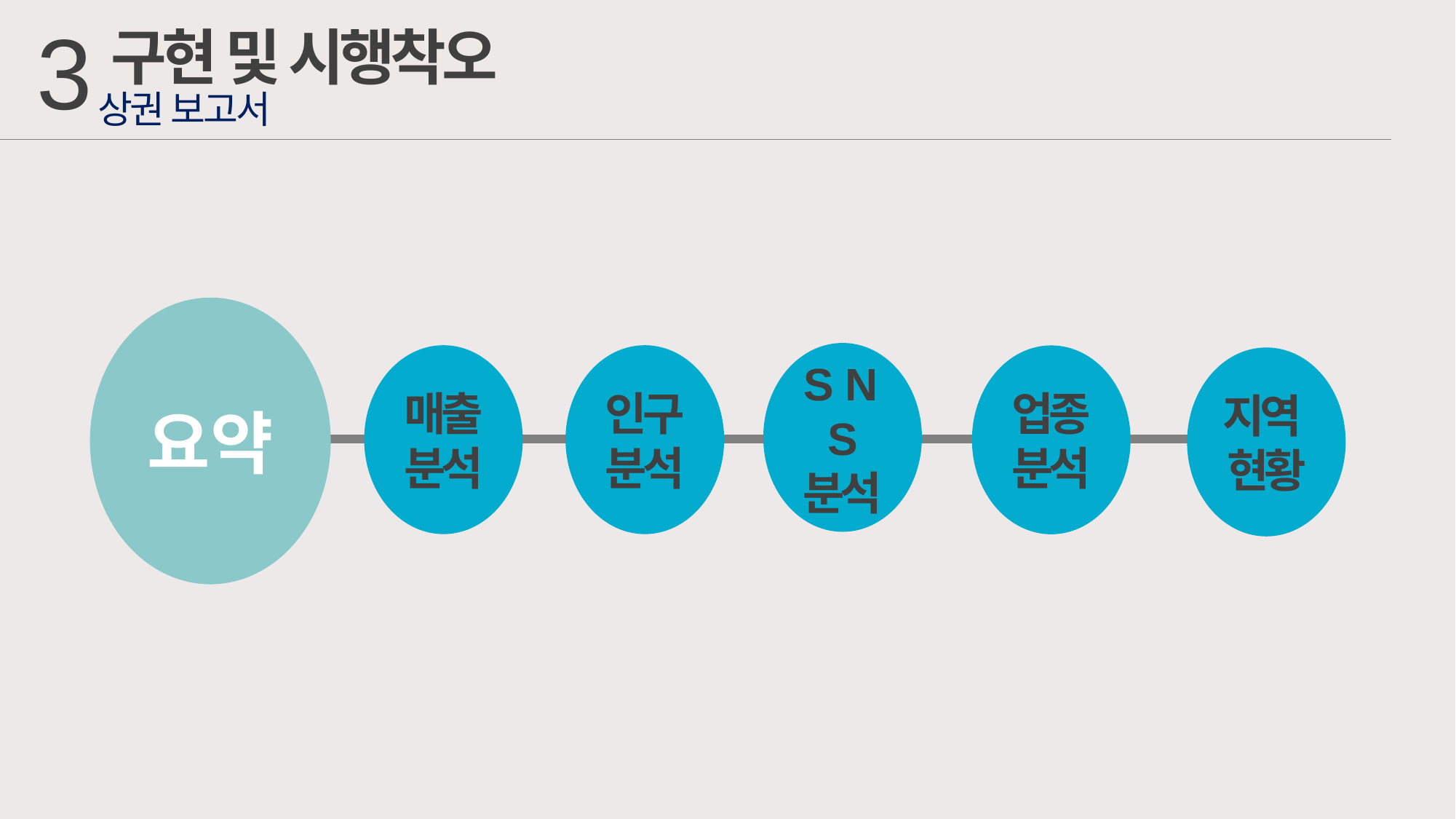

3
구현 및 시행착오
상권 보고서
요약
S  N  S
분석
매출
분석
인구
분석
업종
분석
지역
현황